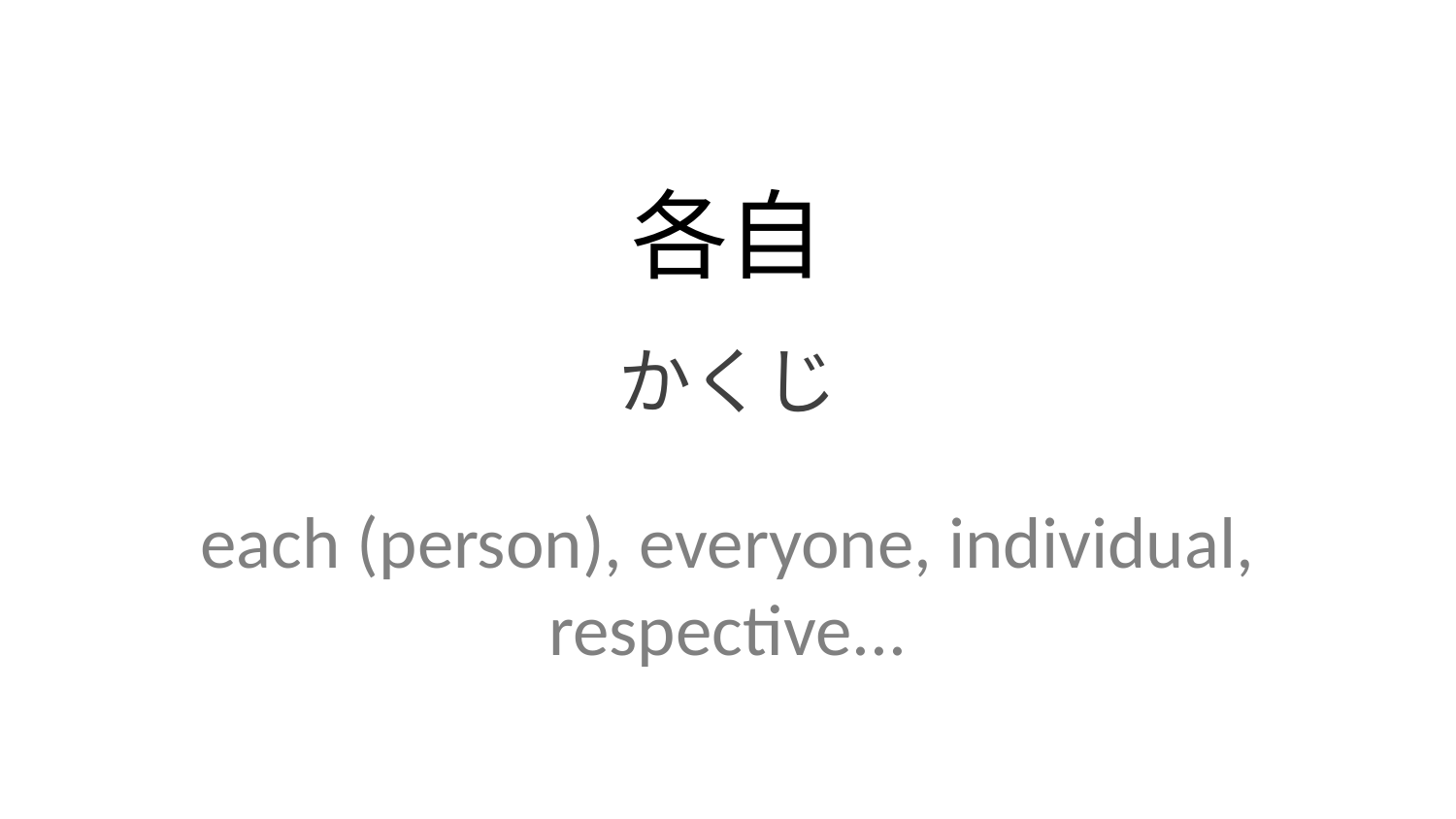

各自

かくじ
each (person), everyone, individual, respective...